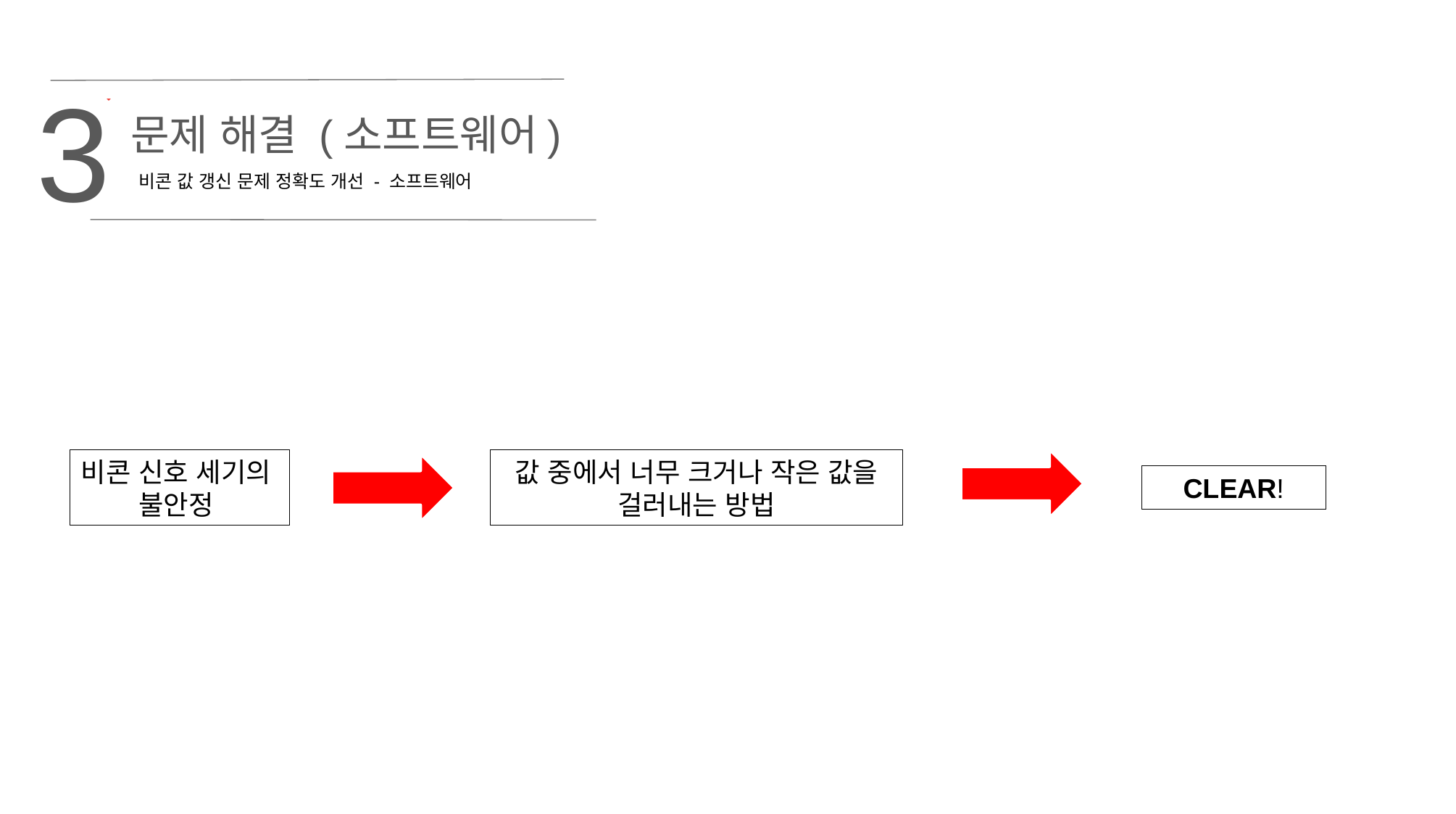

3
문제 해결 (소프트웨어)
비콘 값 갱신 문제 정확도 개선 - 소프트웨어
비콘 신호 세기의
불안정
값 중에서 너무 크거나 작은 값을 걸러내는 방법

CLEAR!